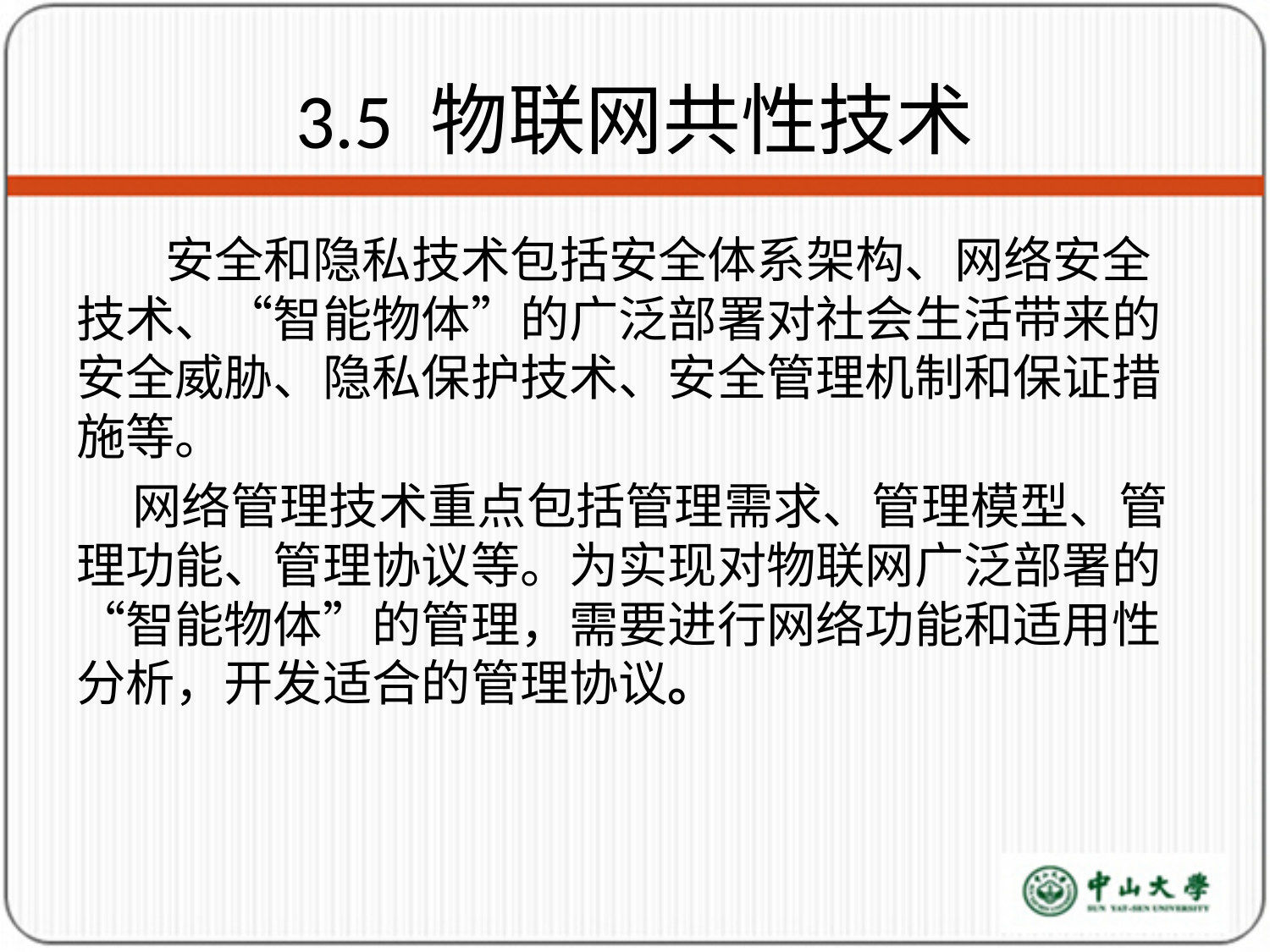

# 3.5 物联网共性技术
       安全和隐私技术包括安全体系架构、网络安全技术、“智能物体”的广泛部署对社会生活带来的安全威胁、隐私保护技术、安全管理机制和保证措施等。
    网络管理技术重点包括管理需求、管理模型、管理功能、管理协议等。为实现对物联网广泛部署的“智能物体”的管理，需要进行网络功能和适用性分析，开发适合的管理协议。